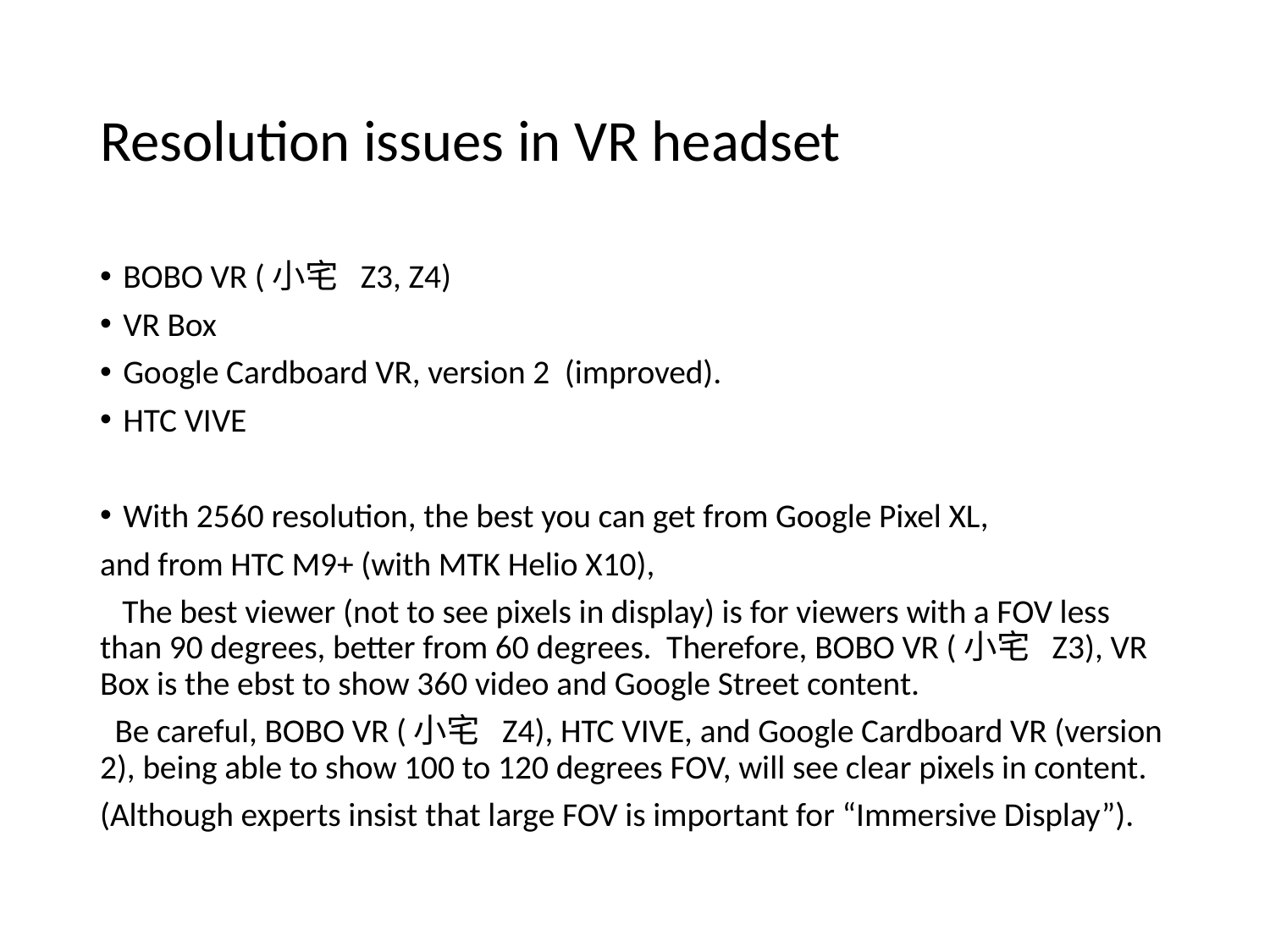

# Resolution issues in VR headset
BOBO VR (小宅  Z3, Z4)
VR Box
Google Cardboard VR, version 2  (improved).
HTC VIVE

With 2560 resolution, the best you can get from Google Pixel XL,
and from HTC M9+ (with MTK Helio X10),
   The best viewer (not to see pixels in display) is for viewers with a FOV less than 90 degrees, better from 60 degrees.  Therefore, BOBO VR (小宅  Z3), VR Box is the ebst to show 360 video and Google Street content.
  Be careful, BOBO VR (小宅  Z4), HTC VIVE, and Google Cardboard VR (version 2), being able to show 100 to 120 degrees FOV, will see clear pixels in content.
(Although experts insist that large FOV is important for “Immersive Display”).